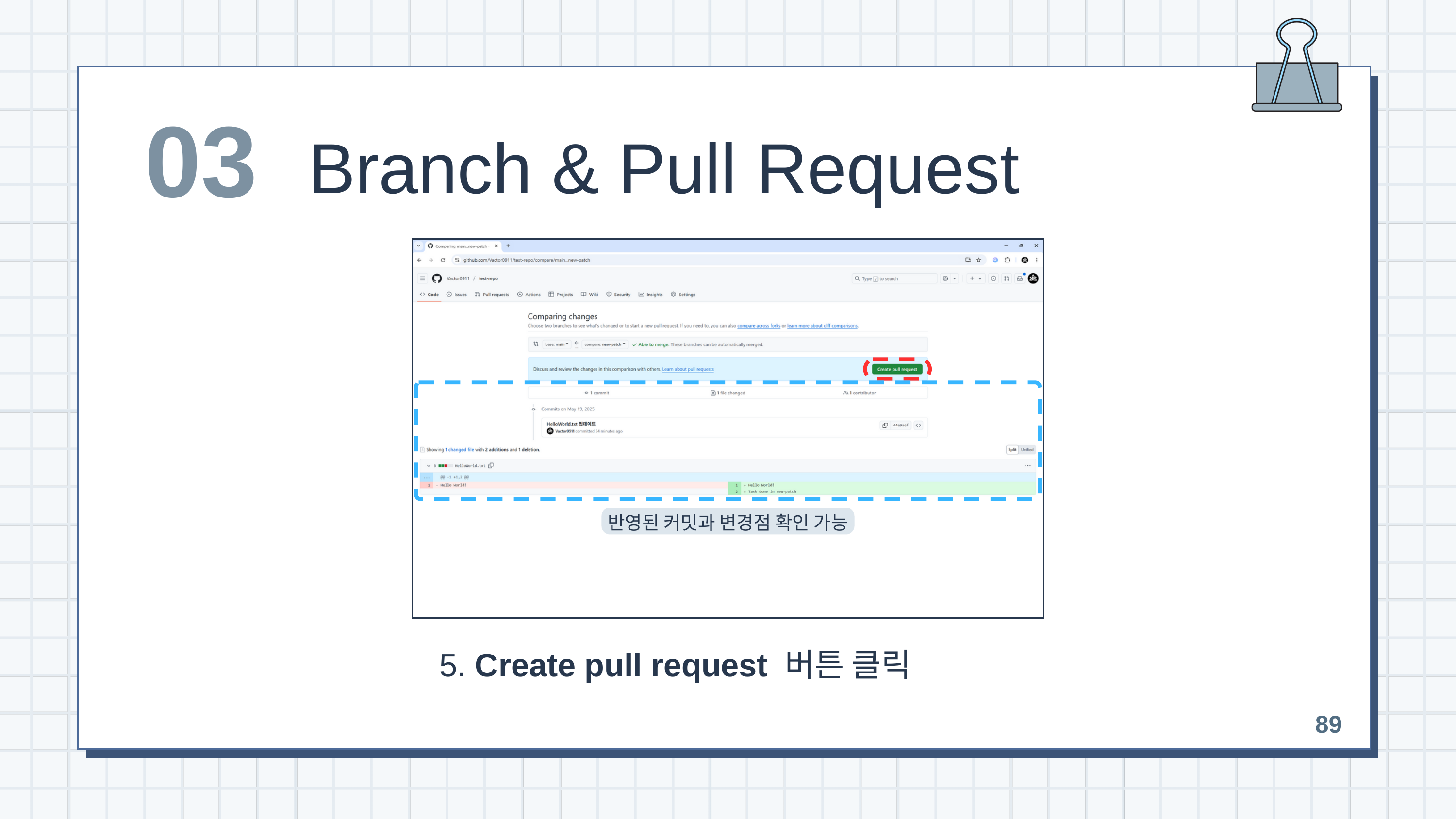

03
Branch & Pull Request

반영된 커밋과 변경점 확인 가능
   5. Create pull request 버튼 클릭
89